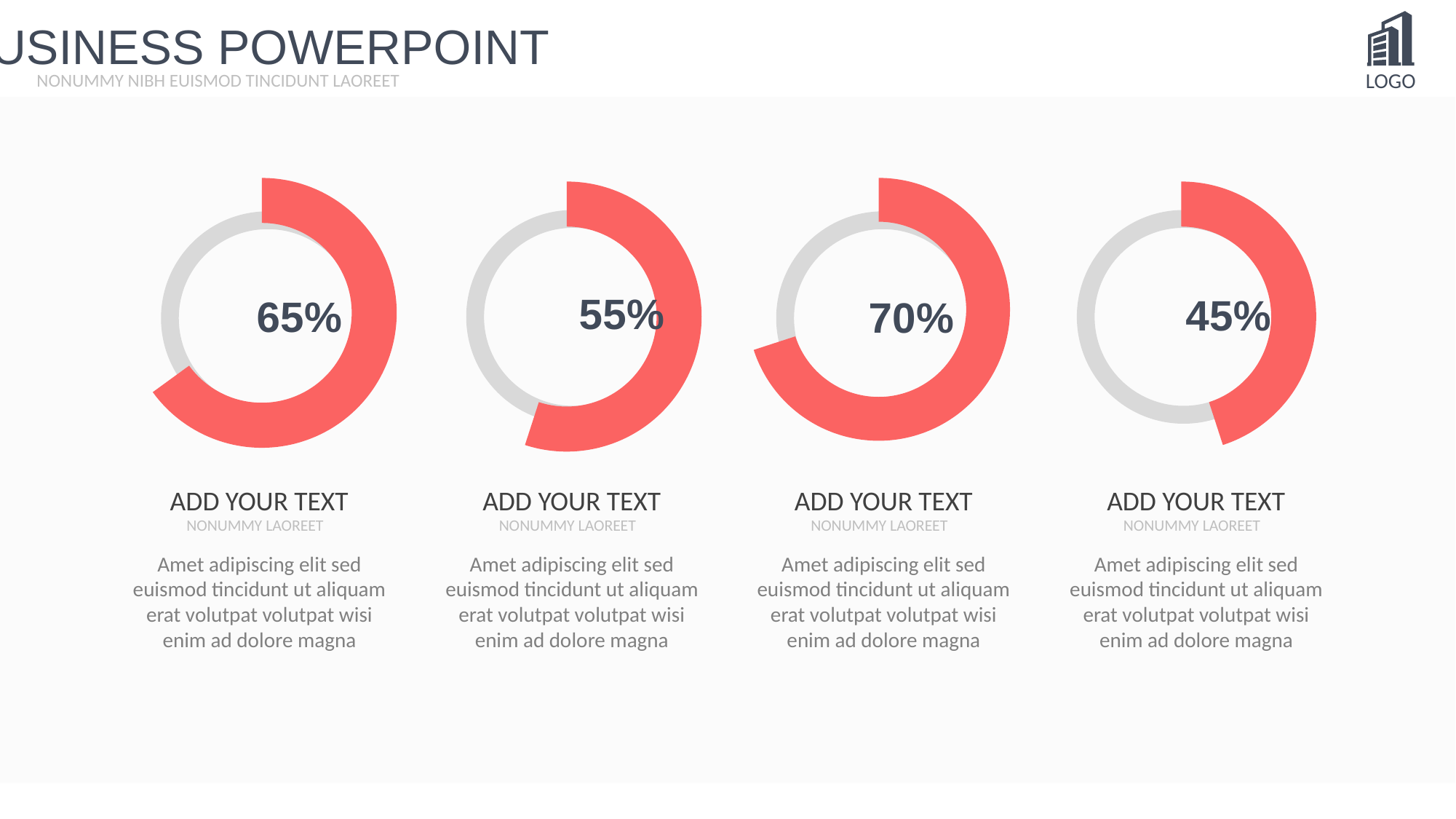

BUSINESS POWERPOINT
NONUMMY NIBH EUISMOD TINCIDUNT LAOREET

### Chart

| Category | 销售额 | 销售额2 |
|---|---|---|
| 第一季度 | 0.65 | 0.65 |
| 第二季度 | 0.35 | 0.35 |

### Chart

| Category | 销售额 | 销售额2 |
|---|---|---|
| 第一季度 | 0.65 | 0.55 |
| 第二季度 | 0.35 | 0.45 |

### Chart

| Category | 销售额 | 销售额2 |
|---|---|---|
| 第一季度 | 0.65 | 0.7 |
| 第二季度 | 0.35 | 0.3 |

### Chart

| Category | 销售额 | 销售额2 |
|---|---|---|
| 第一季度 | 0.65 | 0.45 |
| 第二季度 | 0.35 | 0.55 |

ADD YOUR TEXT
ADD YOUR TEXT
ADD YOUR TEXT
ADD YOUR TEXT
NONUMMY LAOREET
NONUMMY LAOREET
NONUMMY LAOREET
NONUMMY LAOREET
Amet adipiscing elit sed euismod tincidunt ut aliquam erat volutpat volutpat wisi enim ad dolore magna
Amet adipiscing elit sed euismod tincidunt ut aliquam erat volutpat volutpat wisi enim ad dolore magna
Amet adipiscing elit sed euismod tincidunt ut aliquam erat volutpat volutpat wisi enim ad dolore magna
Amet adipiscing elit sed euismod tincidunt ut aliquam erat volutpat volutpat wisi enim ad dolore magna